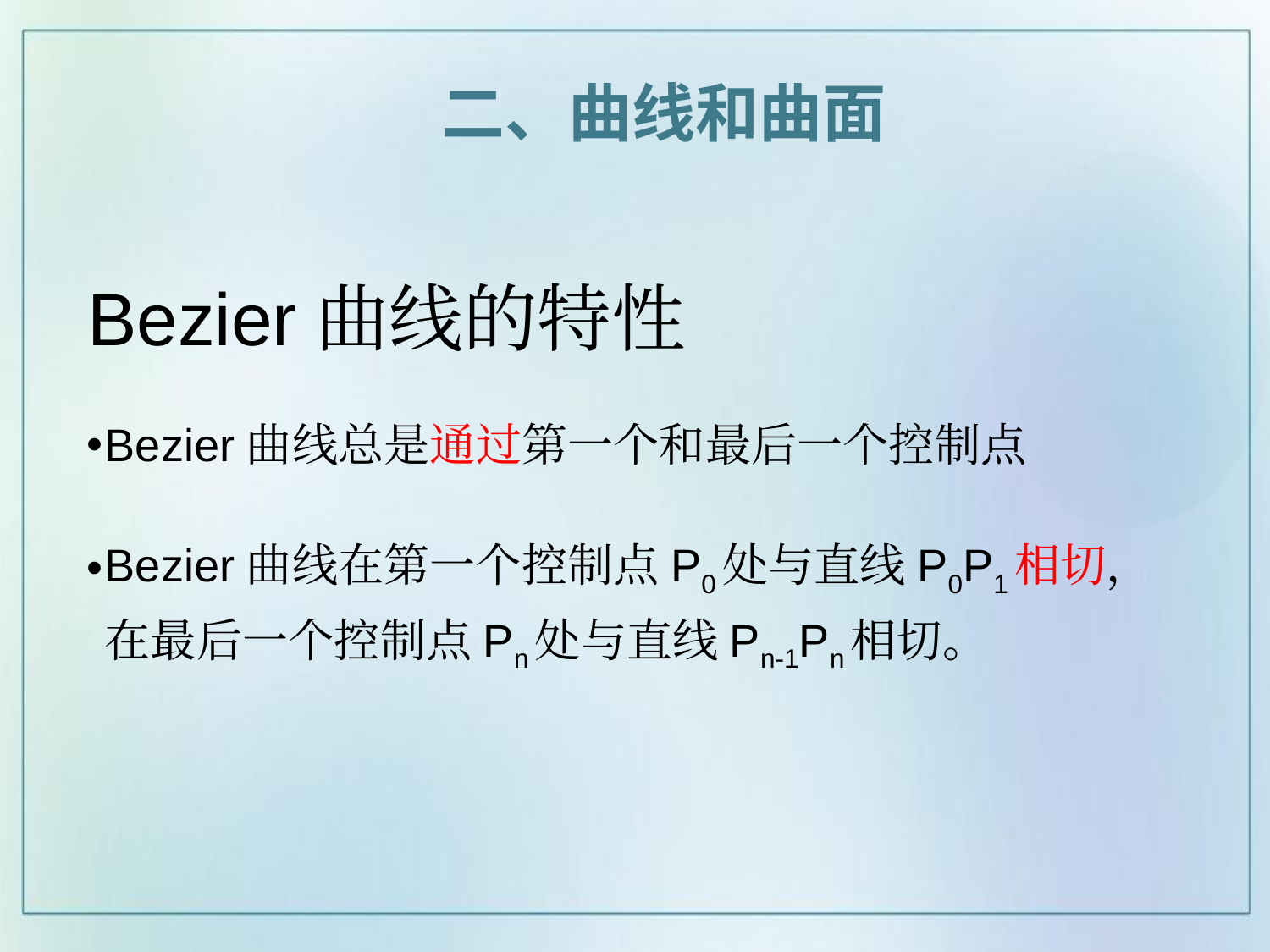

二、曲线和曲面
# Bezier曲线的特性
Bezier曲线总是通过第一个和最后一个控制点
Bezier曲线在第一个控制点P0处与直线P0P1相切，在最后一个控制点Pn处与直线Pn-1Pn相切。